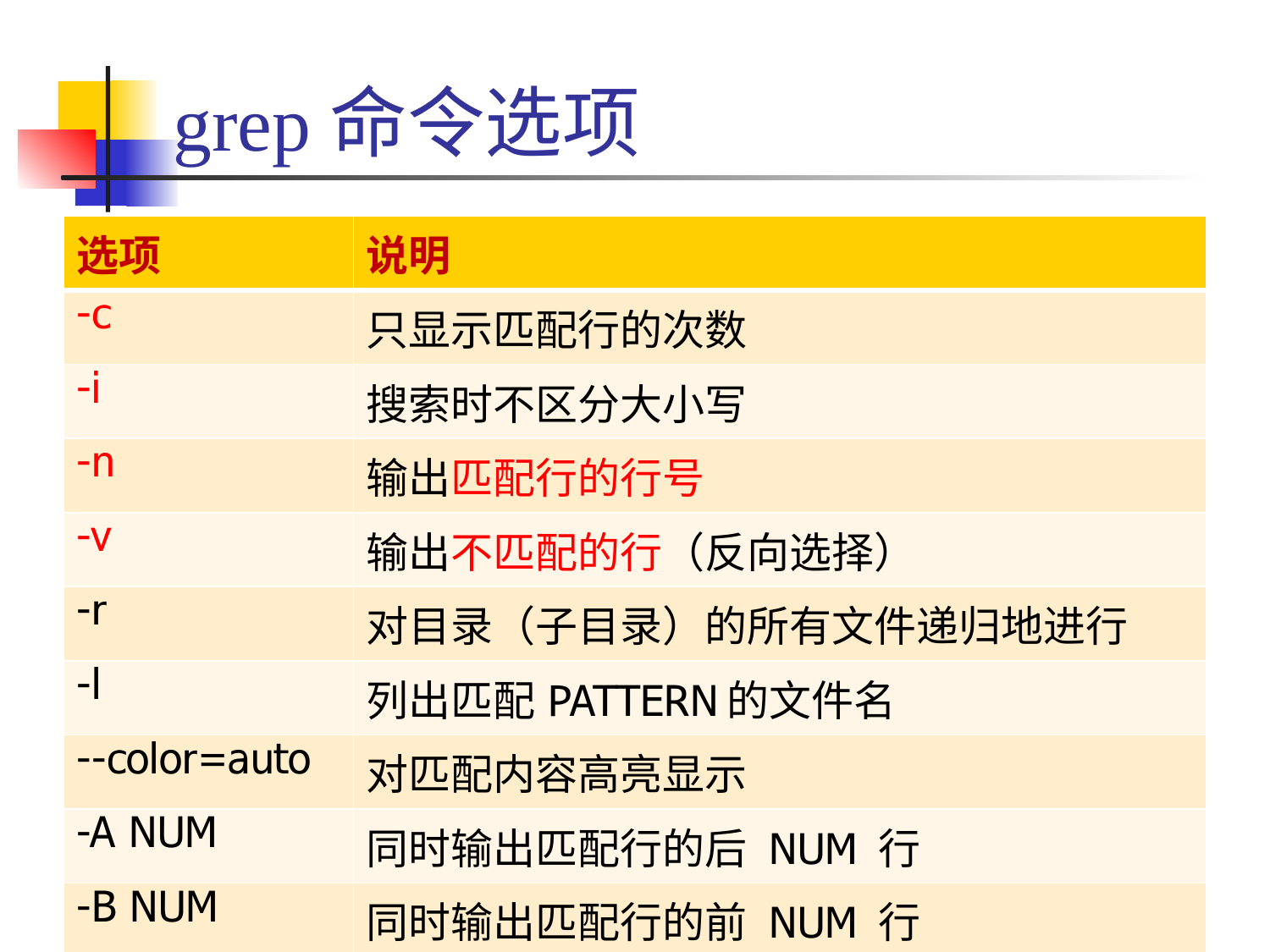

# grep命令选项
| 选项 | 说明 |
| --- | --- |
| -c | 只显示匹配行的次数 |
| -i | 搜索时不区分大小写 |
| -n | 输出匹配行的行号 |
| -v | 输出不匹配的行（反向选择） |
| -r | 对目录（子目录）的所有文件递归地进行 |
| -l | 列出匹配PATTERN的文件名 |
| --color=auto | 对匹配内容高亮显示 |
| -A NUM | 同时输出匹配行的后 NUM 行 |
| -B NUM | 同时输出匹配行的前 NUM 行 |
| -C NUM | 同时输出匹配行的前、后各 NUM 行 |